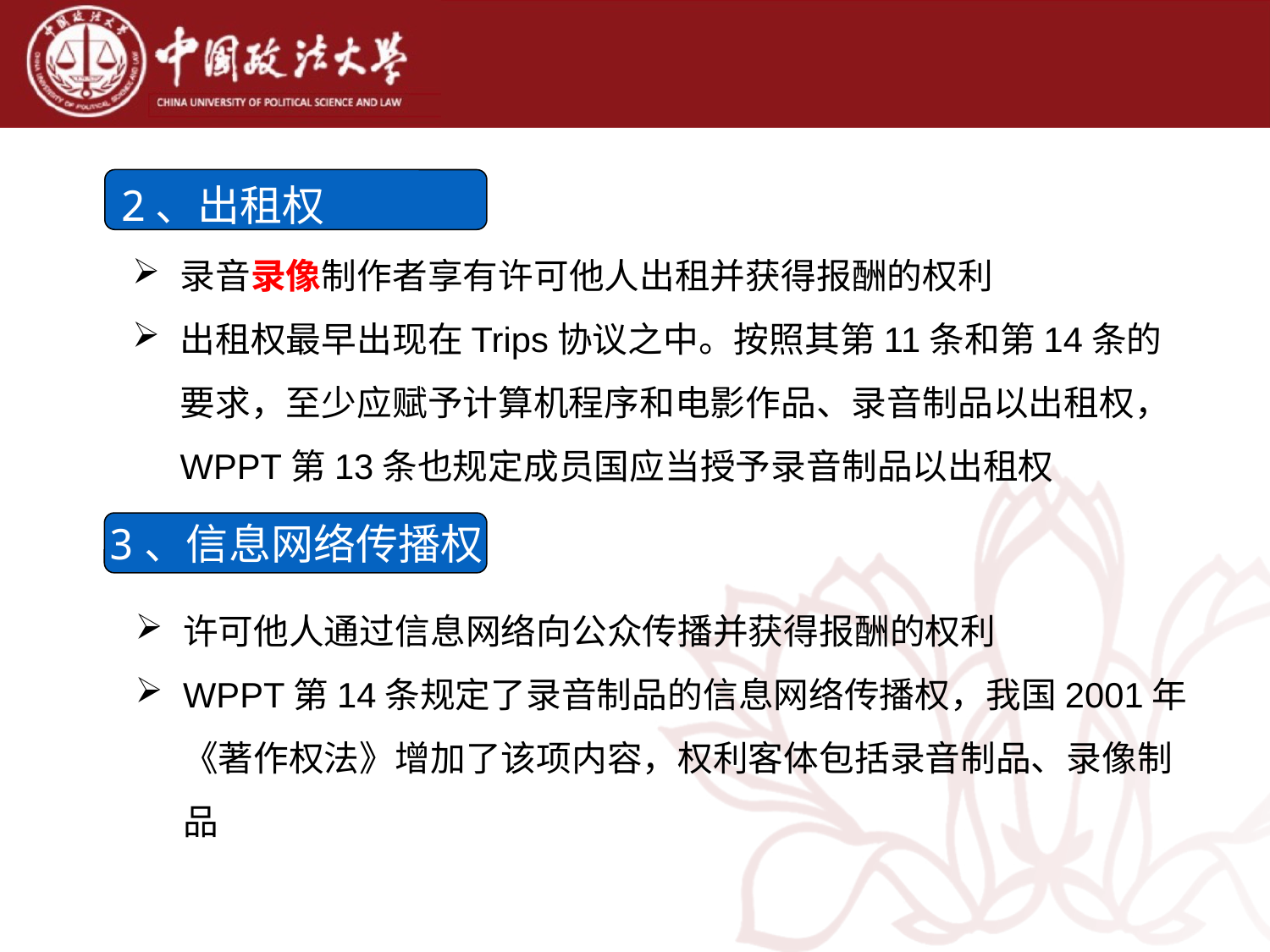

2、出租权
录音录像制作者享有许可他人出租并获得报酬的权利
出租权最早出现在Trips协议之中。按照其第11条和第14条的要求，至少应赋予计算机程序和电影作品、录音制品以出租权，WPPT第13条也规定成员国应当授予录音制品以出租权
3、信息网络传播权
许可他人通过信息网络向公众传播并获得报酬的权利
WPPT第14条规定了录音制品的信息网络传播权，我国2001年《著作权法》增加了该项内容，权利客体包括录音制品、录像制品